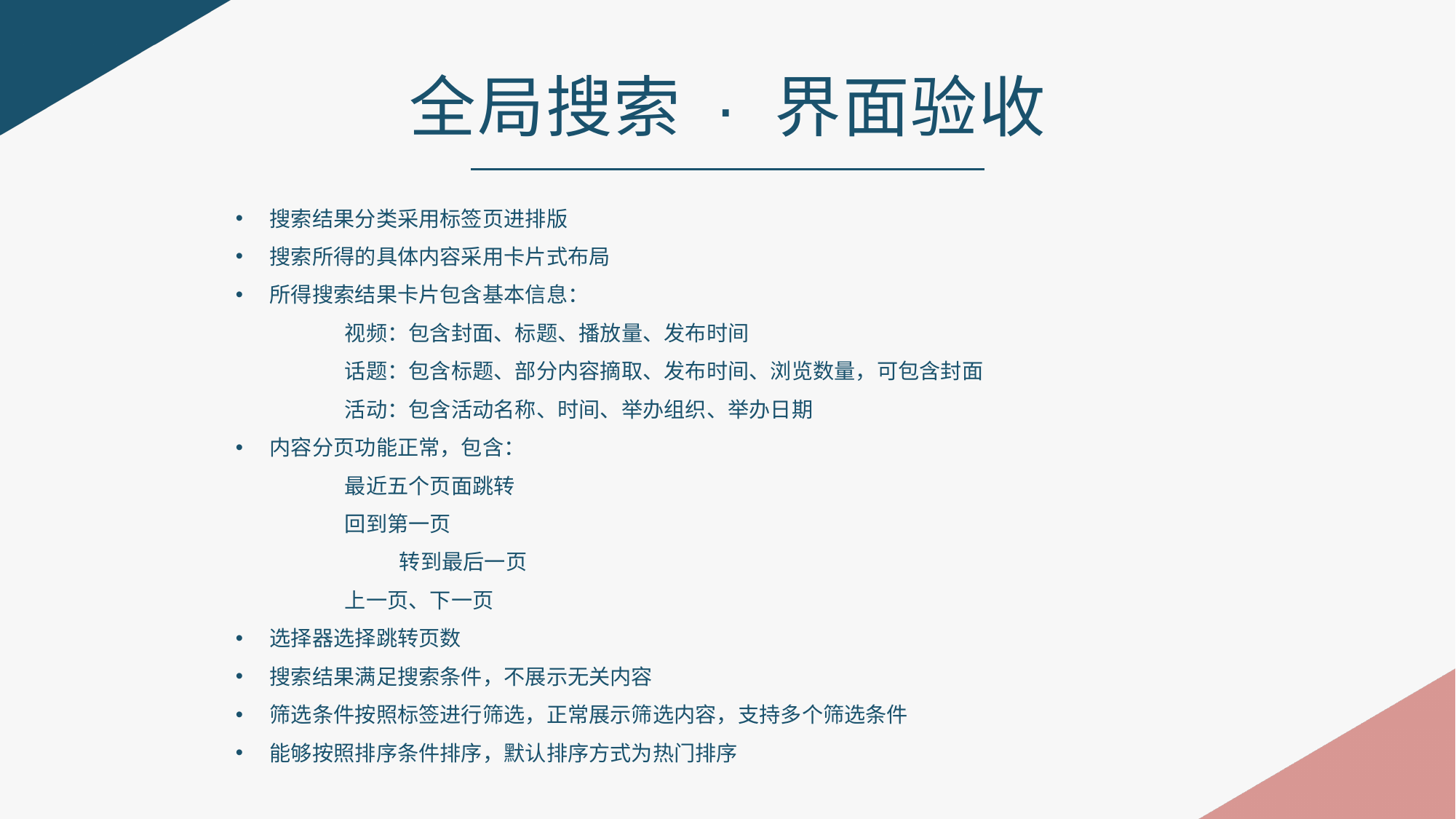

全局搜索 · 界面验收
搜索结果分类采用标签页进排版
搜索所得的具体内容采用卡片式布局
所得搜索结果卡片包含基本信息：
	视频：包含封面、标题、播放量、发布时间
	话题：包含标题、部分内容摘取、发布时间、浏览数量，可包含封面
	活动：包含活动名称、时间、举办组织、举办日期
内容分页功能正常，包含：
	最近五个页面跳转
	回到第一页
	转到最后一页
	上一页、下一页
选择器选择跳转页数
搜索结果满足搜索条件，不展示无关内容
筛选条件按照标签进行筛选，正常展示筛选内容，支持多个筛选条件
能够按照排序条件排序，默认排序方式为热门排序